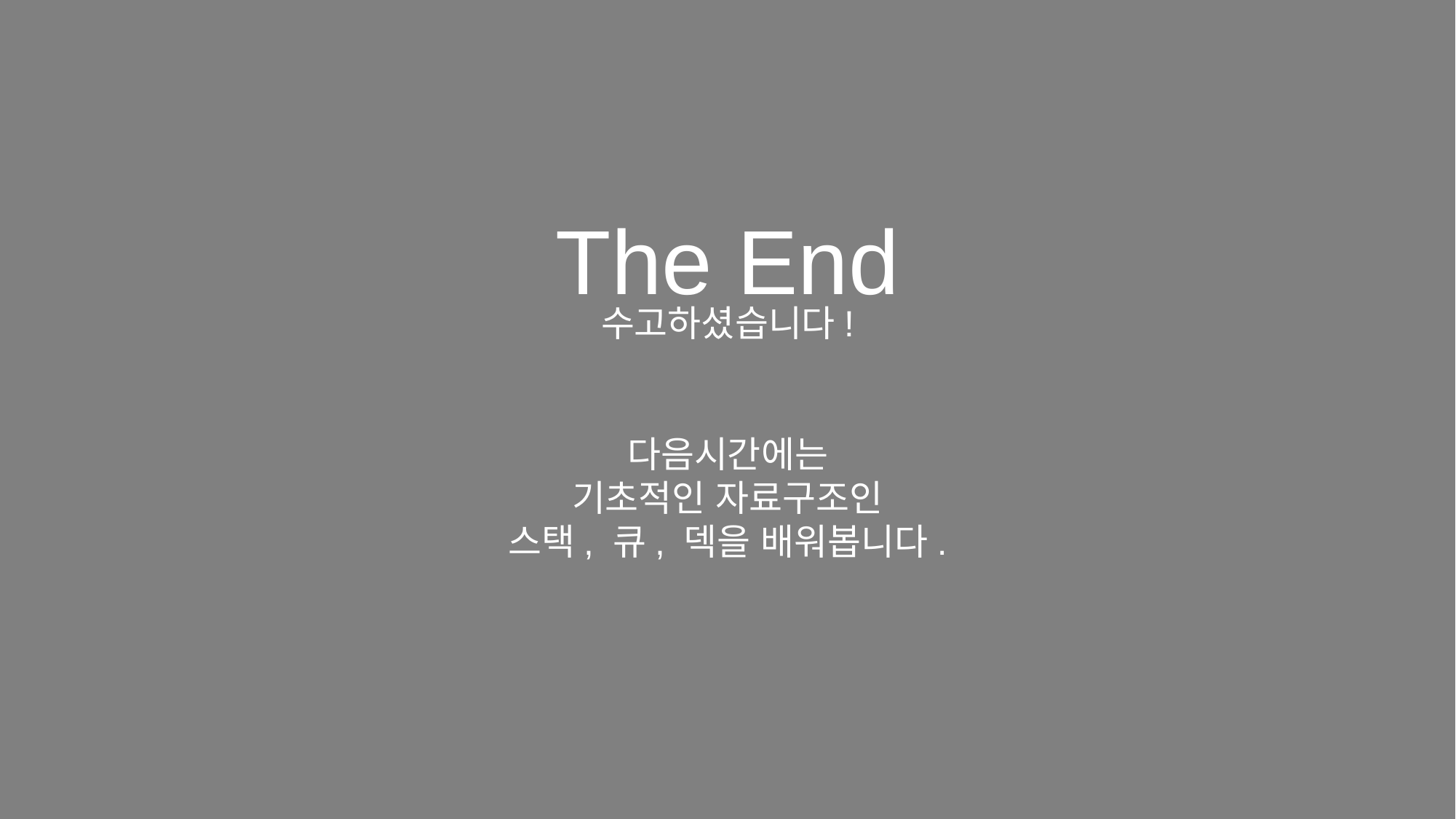

The End
수고하셨습니다!

다음시간에는
기초적인 자료구조인
스택, 큐, 덱을 배워봅니다.